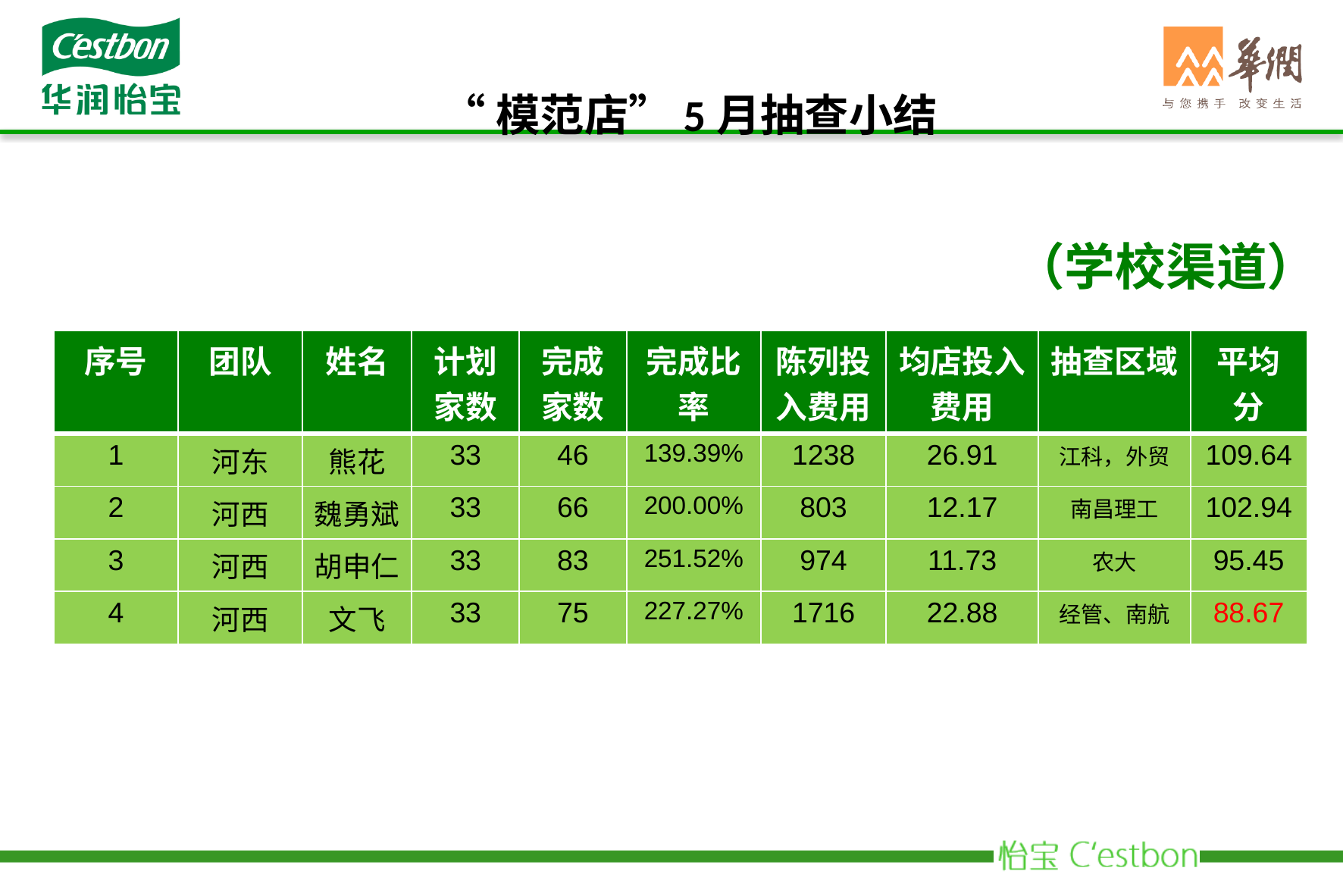

“模范店”5月抽查小结
（学校渠道）
| 序号 | 团队 | 姓名 | 计划家数 | 完成家数 | 完成比率 | 陈列投入费用 | 均店投入费用 | 抽查区域 | 平均分 |
| --- | --- | --- | --- | --- | --- | --- | --- | --- | --- |
| 1 | 河东 | 熊花 | 33 | 46 | 139.39% | 1238 | 26.91 | 江科，外贸 | 109.64 |
| 2 | 河西 | 魏勇斌 | 33 | 66 | 200.00% | 803 | 12.17 | 南昌理工 | 102.94 |
| 3 | 河西 | 胡申仁 | 33 | 83 | 251.52% | 974 | 11.73 | 农大 | 95.45 |
| 4 | 河西 | 文飞 | 33 | 75 | 227.27% | 1716 | 22.88 | 经管、南航 | 88.67 |